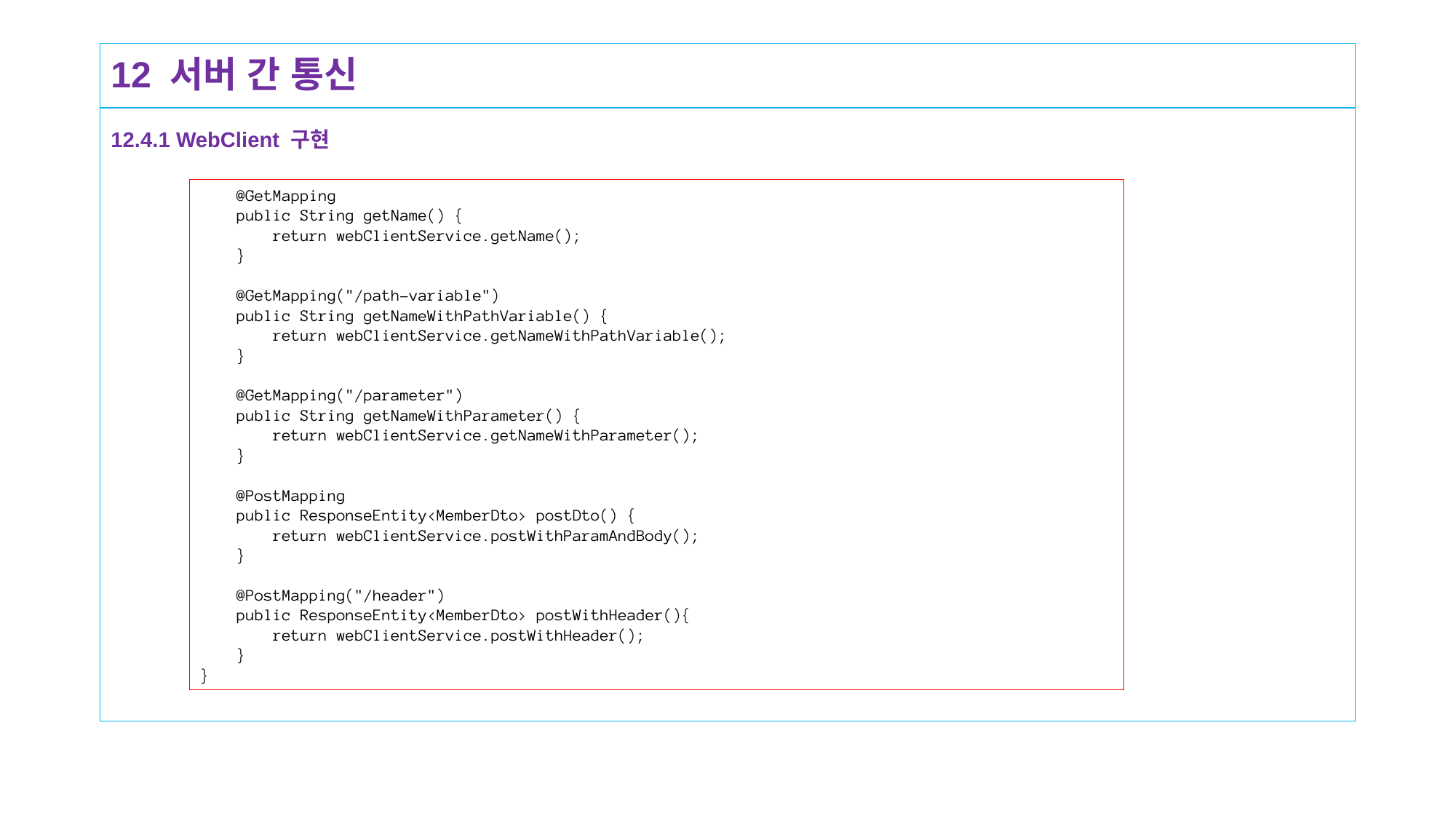

# 12 서버 간 통신
12.4.1 WebClient 구현

    @GetMapping
    public String getName() {
        return webClientService.getName();
    }

    @GetMapping("/path-variable")
    public String getNameWithPathVariable() {
        return webClientService.getNameWithPathVariable();
    }

    @GetMapping("/parameter")
    public String getNameWithParameter() {
        return webClientService.getNameWithParameter();
    }

    @PostMapping
    public ResponseEntity<MemberDto> postDto() {
        return webClientService.postWithParamAndBody();
    }

    @PostMapping("/header")
    public ResponseEntity<MemberDto> postWithHeader(){
        return webClientService.postWithHeader();
    }
}